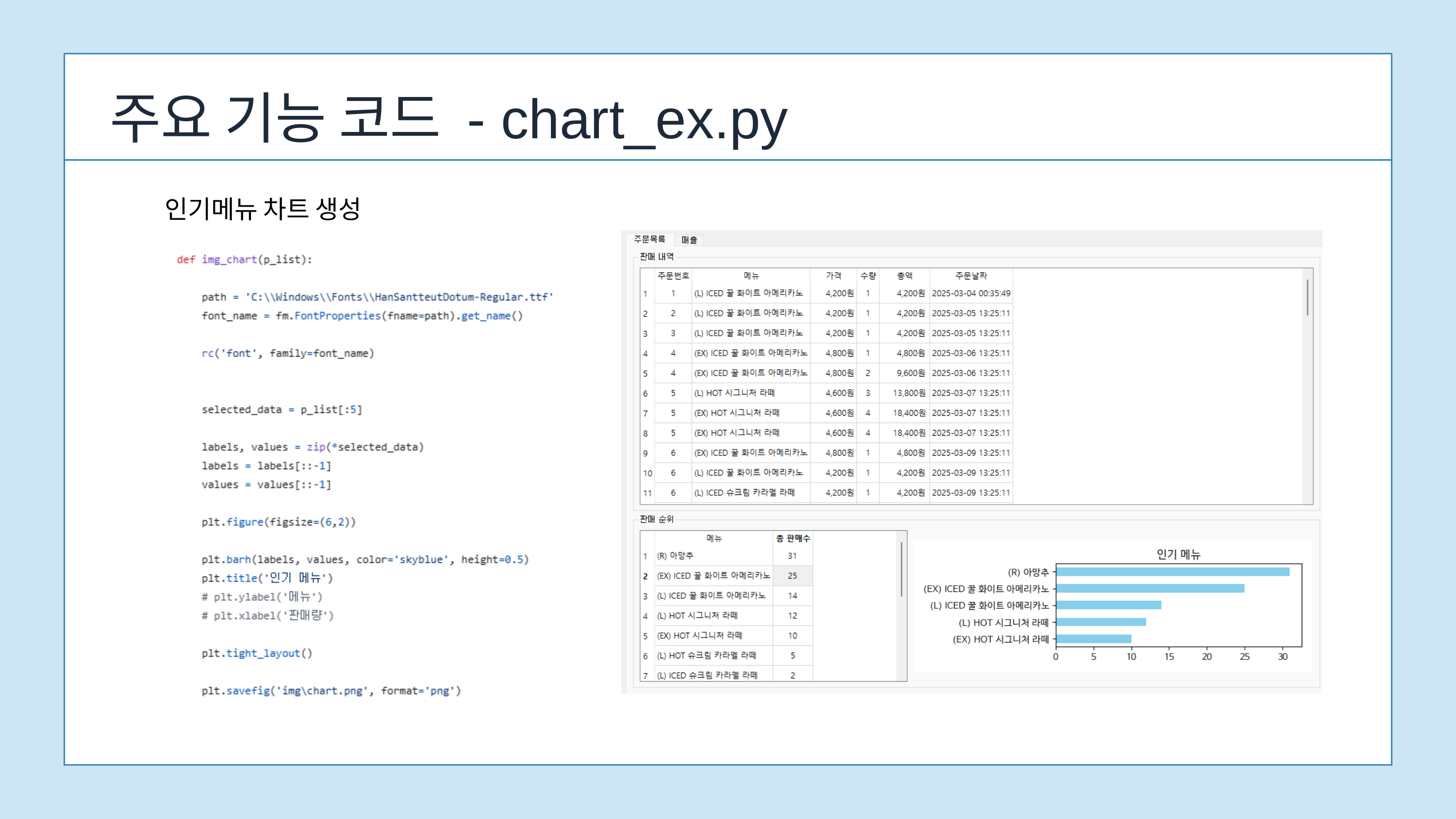

주요 기능 코드 - chart_ex.py

인기메뉴 차트 생성